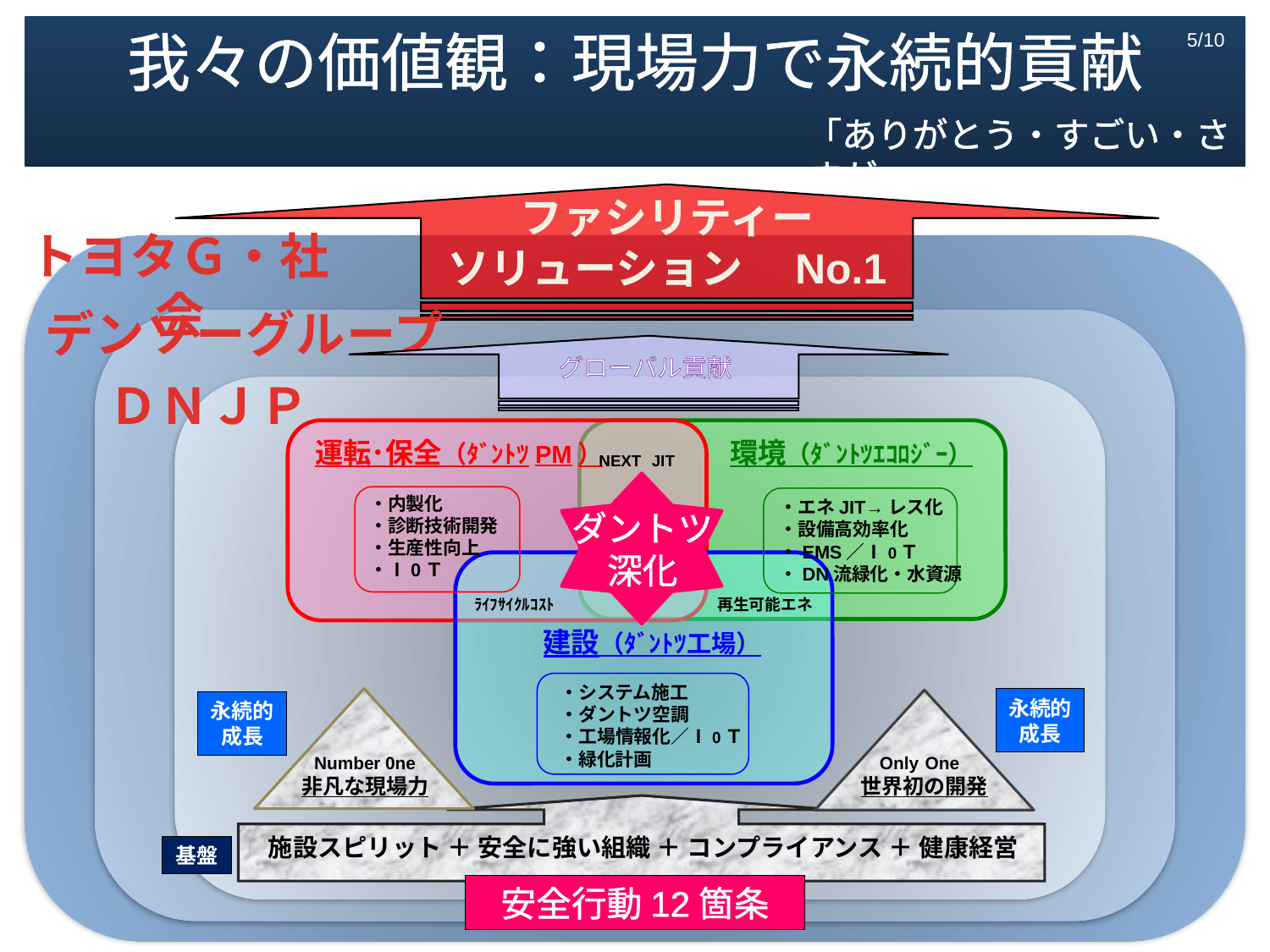

我々の価値観：現場力で永続的貢献
5/10
「ありがとう・すごい・さすが」

ファシリティー
ソリューション　No.1
トヨタＧ・社会

デンソーグループ

ＤＮＪＰ

運転･保全（ﾀﾞﾝﾄﾂPM）
環境（ﾀﾞﾝﾄﾂｴｺﾛｼﾞｰ）
NEXT　JIT

　・内製化
　・診断技術開発
　・生産性向上
　・Ⅰ0Ｔ

　・エネJIT→レス化
　・設備高効率化
　・EMS／Ⅰ0Ｔ
　・DN流緑化・水資源
ダントツ
深化

ﾗｲﾌｻｲｸﾙｺｽﾄ
再生可能エネ
建設（ﾀﾞﾝﾄﾂ工場）

　・システム施工
　・ダントツ空調
　・工場情報化／Ⅰ0Ｔ
　・緑化計画

永続的
成長

永続的
成長
Number 0ne
非凡な現場力
Only　One
世界初の開発

施設スピリット ＋ 安全に強い組織 ＋ コンプライアンス ＋ 健康経営
基盤
安全行動12箇条
     グローバル貢献